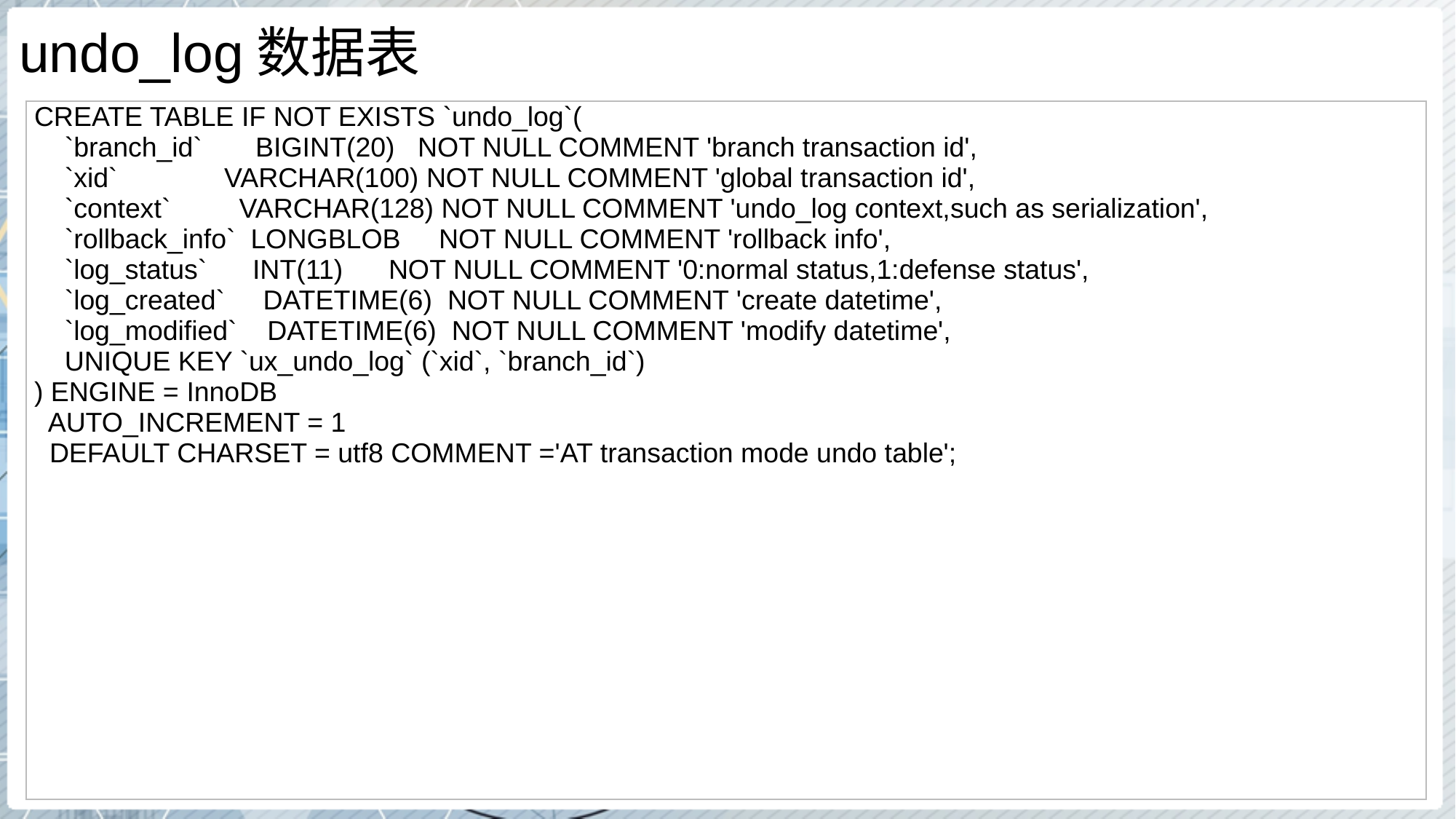

# undo_log数据表
| CREATE TABLE IF NOT EXISTS `undo\_log`( `branch\_id` BIGINT(20) NOT NULL COMMENT 'branch transaction id', `xid` VARCHAR(100) NOT NULL COMMENT 'global transaction id', `context` VARCHAR(128) NOT NULL COMMENT 'undo\_log context,such as serialization', `rollback\_info` LONGBLOB NOT NULL COMMENT 'rollback info', `log\_status` INT(11) NOT NULL COMMENT '0:normal status,1:defense status', `log\_created` DATETIME(6) NOT NULL COMMENT 'create datetime', `log\_modified` DATETIME(6) NOT NULL COMMENT 'modify datetime', UNIQUE KEY `ux\_undo\_log` (`xid`, `branch\_id`) ) ENGINE = InnoDB AUTO\_INCREMENT = 1 DEFAULT CHARSET = utf8 COMMENT ='AT transaction mode undo table'; |
| --- |